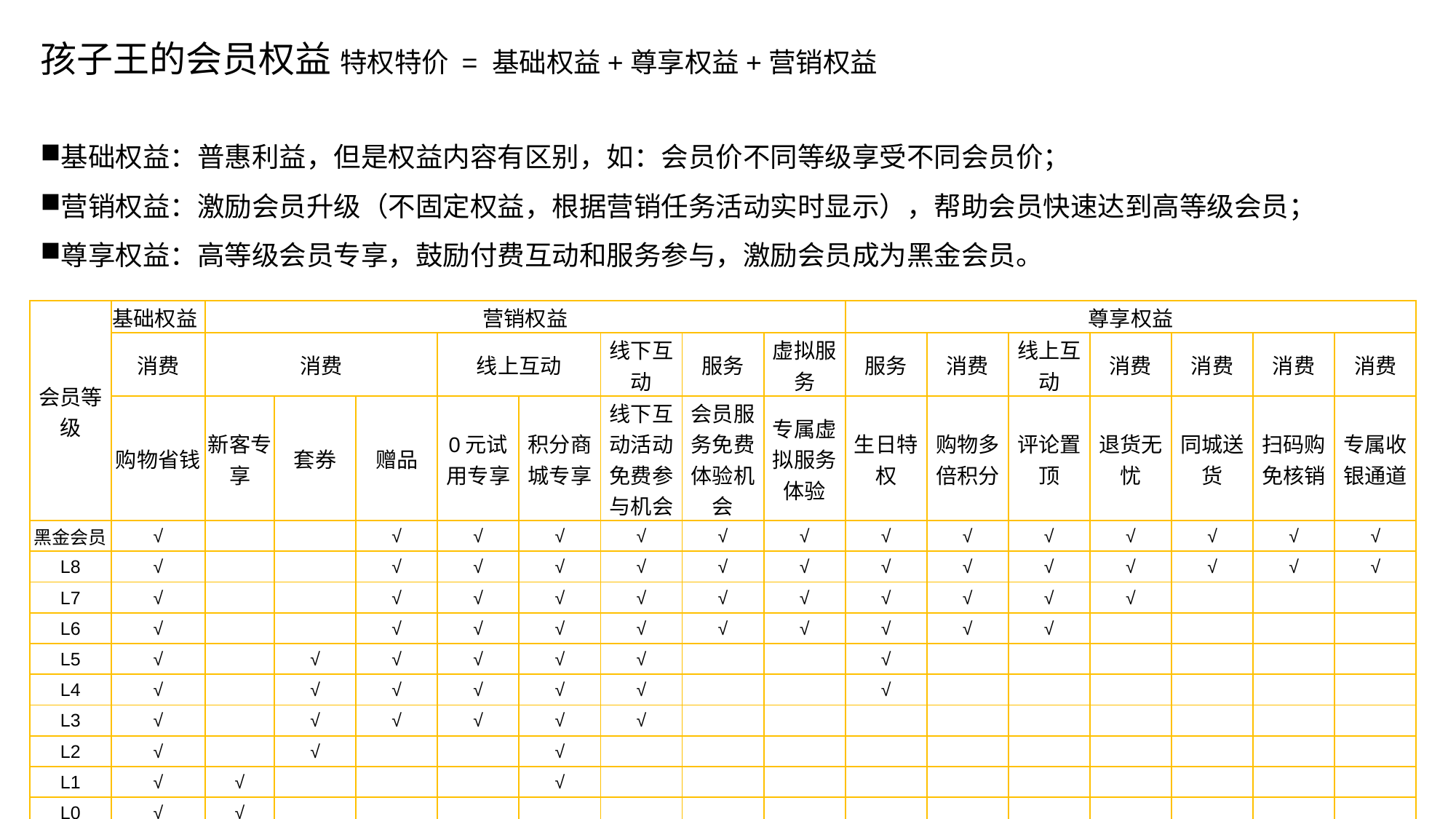

孩子王的会员权益 特权特价 = 基础权益+尊享权益+营销权益
基础权益：普惠利益，但是权益内容有区别，如：会员价不同等级享受不同会员价；
营销权益：激励会员升级（不固定权益，根据营销任务活动实时显示），帮助会员快速达到高等级会员；
尊享权益：高等级会员专享，鼓励付费互动和服务参与，激励会员成为黑金会员。
| 会员等级 | 基础权益 | 营销权益 |  |  |  |  |  |  |  | 尊享权益 |  |  |  |  |  |  |
| --- | --- | --- | --- | --- | --- | --- | --- | --- | --- | --- | --- | --- | --- | --- | --- | --- |
|  | 消费 | 消费 |  |  | 线上互动 |  | 线下互动 | 服务 | 虚拟服务 | 服务 | 消费 | 线上互动 | 消费 | 消费 | 消费 | 消费 |
|  | 购物省钱 | 新客专享 | 套券 | 赠品 | 0元试用专享 | 积分商城专享 | 线下互动活动免费参与机会 | 会员服务免费体验机会 | 专属虚拟服务体验 | 生日特权 | 购物多倍积分 | 评论置顶 | 退货无忧 | 同城送货 | 扫码购免核销 | 专属收银通道 |
| 黑金会员 | √ |  |  | √ | √ | √ | √ | √ | √ | √ | √ | √ | √ | √ | √ | √ |
| L8 | √ |  |  | √ | √ | √ | √ | √ | √ | √ | √ | √ | √ | √ | √ | √ |
| L7 | √ |  |  | √ | √ | √ | √ | √ | √ | √ | √ | √ | √ |  |  |  |
| L6 | √ |  |  | √ | √ | √ | √ | √ | √ | √ | √ | √ |  |  |  |  |
| L5 | √ |  | √ | √ | √ | √ | √ |  |  | √ |  |  |  |  |  |  |
| L4 | √ |  | √ | √ | √ | √ | √ |  |  | √ |  |  |  |  |  |  |
| L3 | √ |  | √ | √ | √ | √ | √ |  |  |  |  |  |  |  |  |  |
| L2 | √ |  | √ |  |  | √ |  |  |  |  |  |  |  |  |  |  |
| L1 | √ | √ |  |  |  | √ |  |  |  |  |  |  |  |  |  |  |
| L0 | √ | √ |  |  |  |  |  |  |  |  |  |  |  |  |  |  |